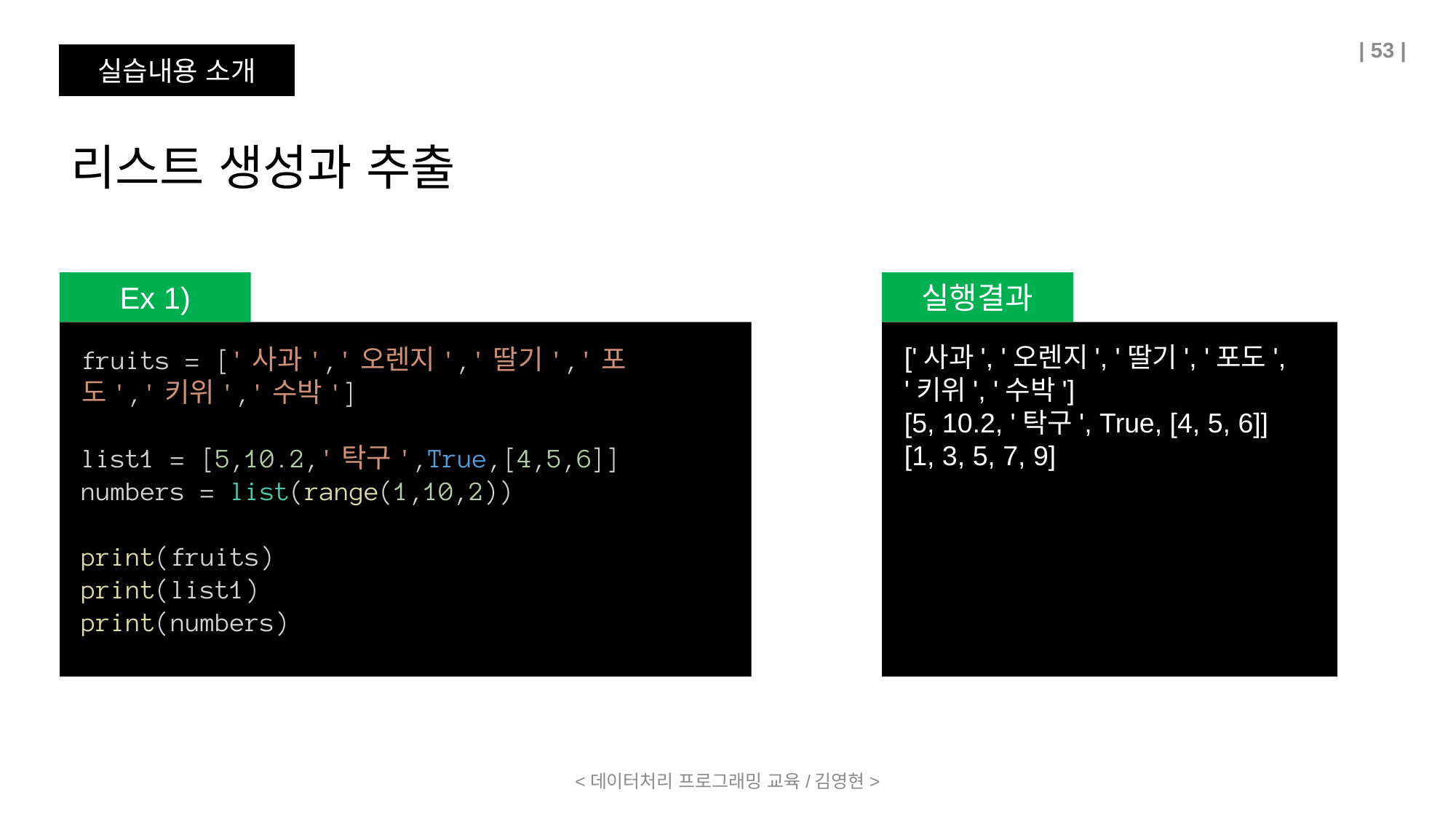

| 53 |
실습내용 소개
리스트 생성과 추출
Ex 1)
실행결과

['사과', '오렌지', '딸기', '포도', '키위', '수박']
[5, 10.2, '탁구', True, [4, 5, 6]]
[1, 3, 5, 7, 9]
fruits = ['사과','오렌지','딸기','포도','키위','수박']
list1 = [5,10.2,'탁구',True,[4,5,6]]
numbers = list(range(1,10,2))
print(fruits)
print(list1)
print(numbers)
<데이터처리 프로그래밍 교육/김영현>